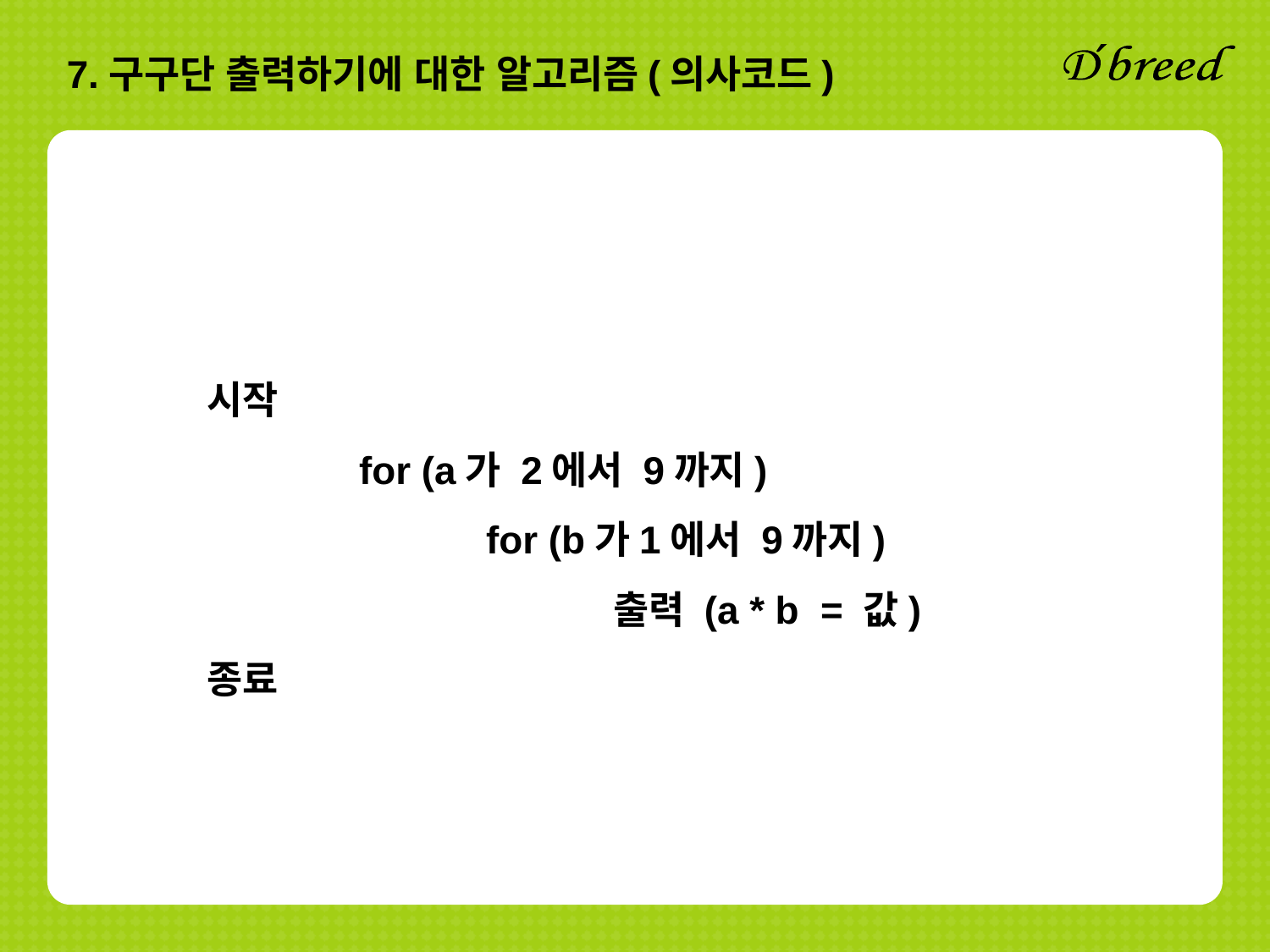

7.구구단 출력하기에 대한 알고리즘(의사코드)
시작
		for (a가 2에서 9까지)
			for (b가1에서 9까지)
				출력 (a * b  = 값)
종료